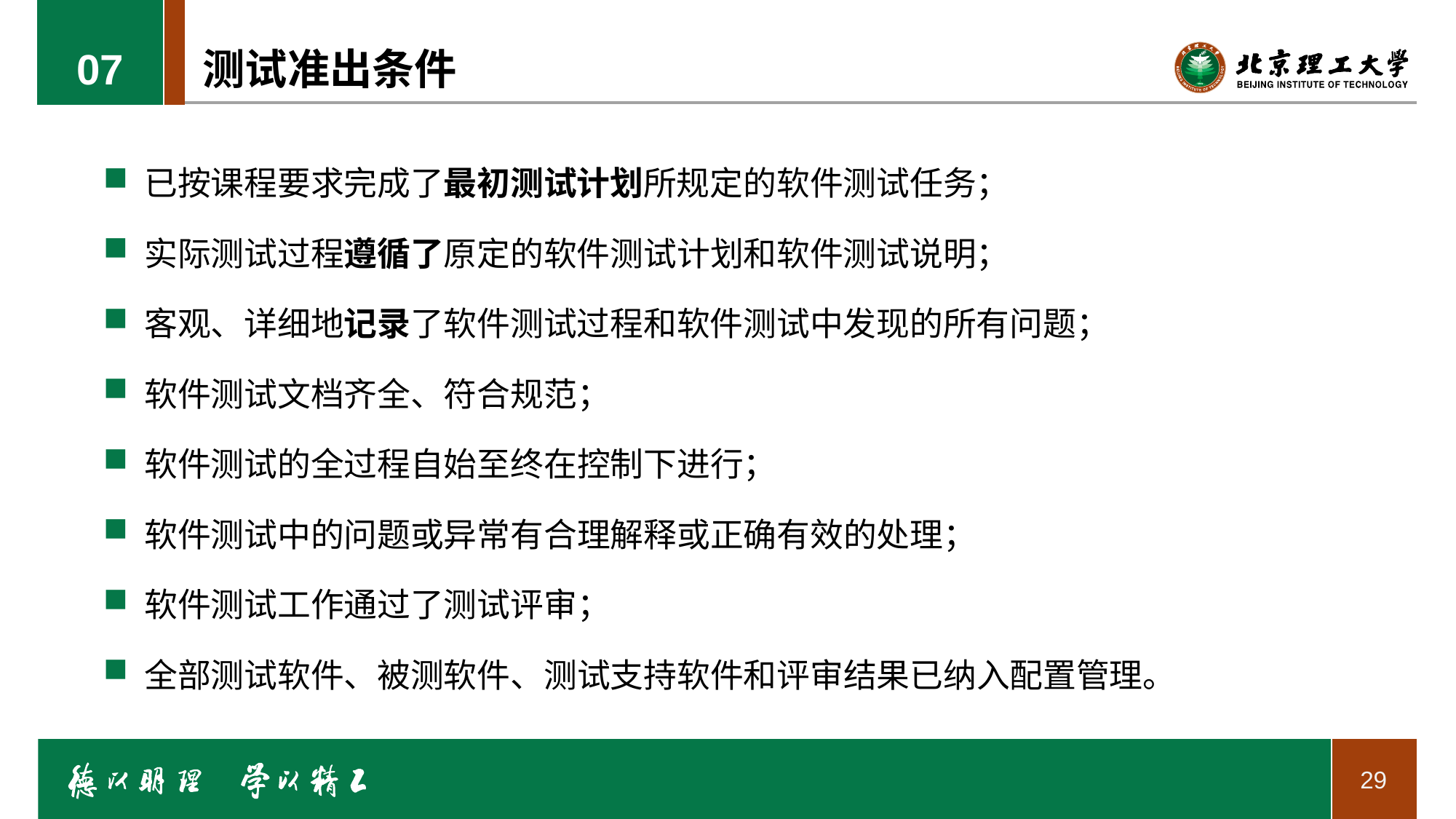

07
# 测试准出条件
已按课程要求完成了最初测试计划所规定的软件测试任务；
实际测试过程遵循了原定的软件测试计划和软件测试说明；
客观、详细地记录了软件测试过程和软件测试中发现的所有问题；
软件测试文档齐全、符合规范；
软件测试的全过程自始至终在控制下进行；
软件测试中的问题或异常有合理解释或正确有效的处理；
软件测试工作通过了测试评审；
全部测试软件、被测软件、测试支持软件和评审结果已纳入配置管理。